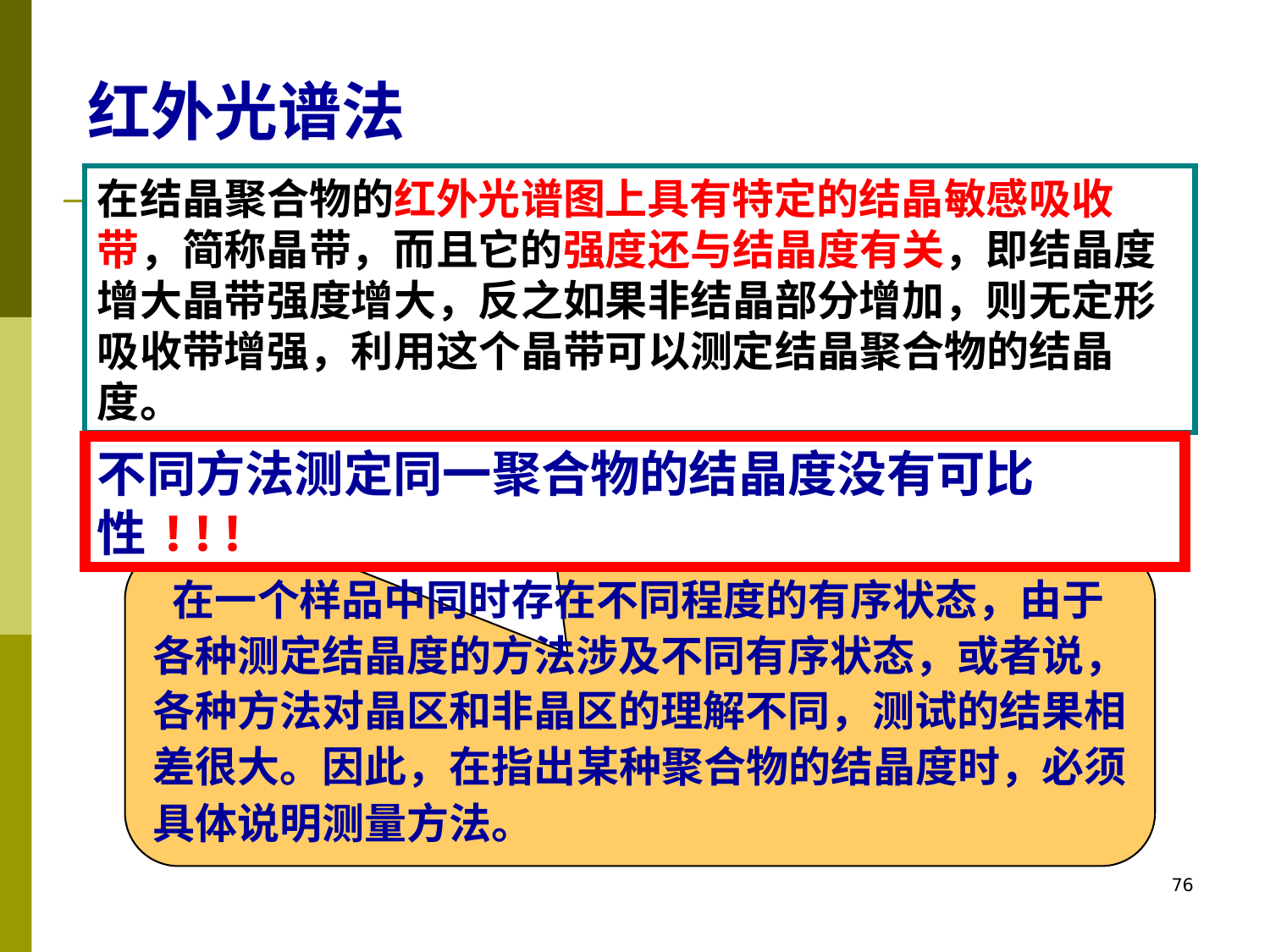

# 红外光谱法
在结晶聚合物的红外光谱图上具有特定的结晶敏感吸收带，简称晶带，而且它的强度还与结晶度有关，即结晶度增大晶带强度增大，反之如果非结晶部分增加，则无定形吸收带增强，利用这个晶带可以测定结晶聚合物的结晶度。
不同方法测定同一聚合物的结晶度没有可比性!!!
 在一个样品中同时存在不同程度的有序状态，由于各种测定结晶度的方法涉及不同有序状态，或者说，各种方法对晶区和非晶区的理解不同，测试的结果相差很大。因此，在指出某种聚合物的结晶度时，必须具体说明测量方法。
76